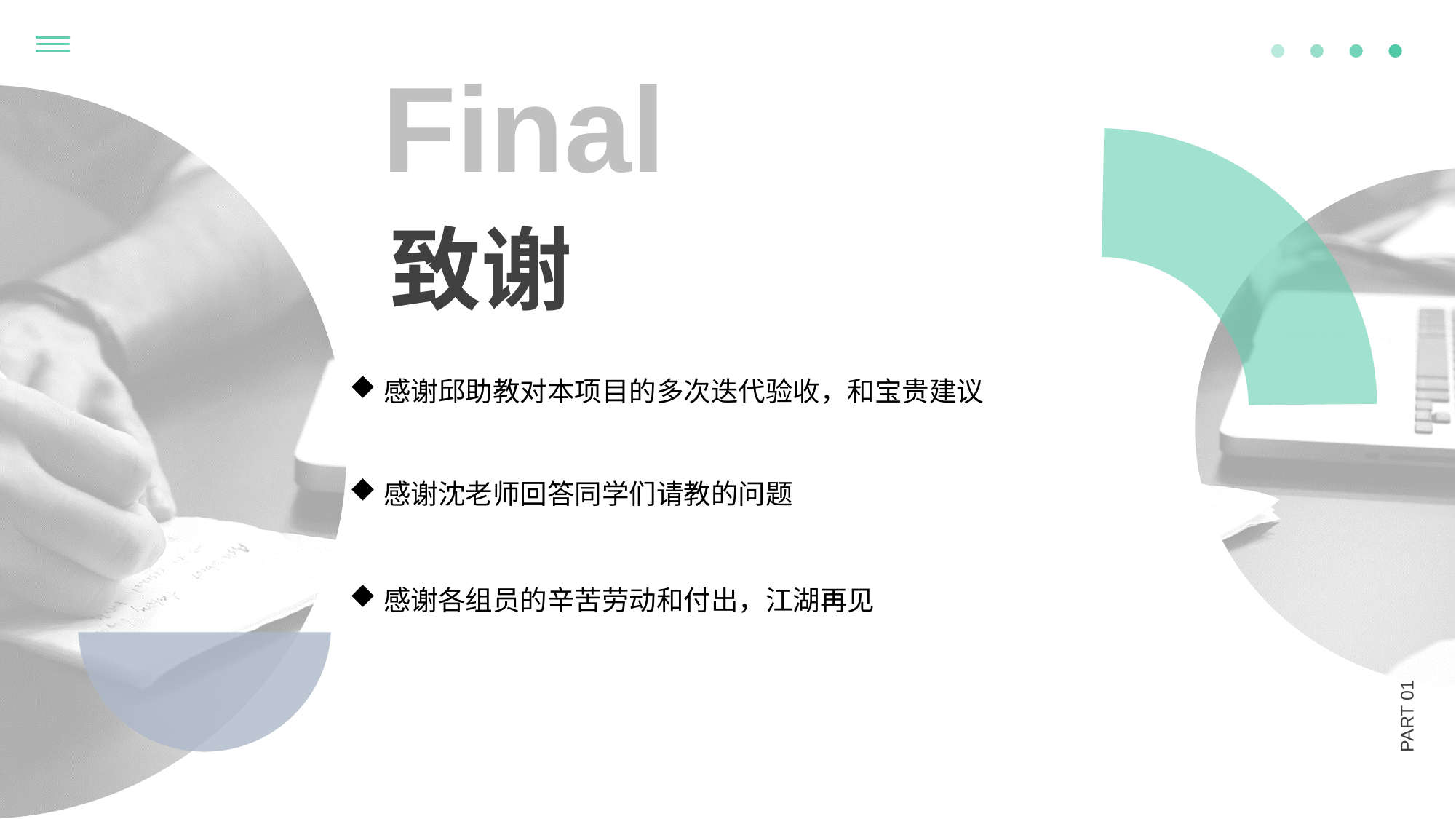

Final

致谢
感谢邱助教对本项目的多次迭代验收，和宝贵建议
感谢沈老师回答同学们请教的问题

感谢各组员的辛苦劳动和付出，江湖再见
PART 01